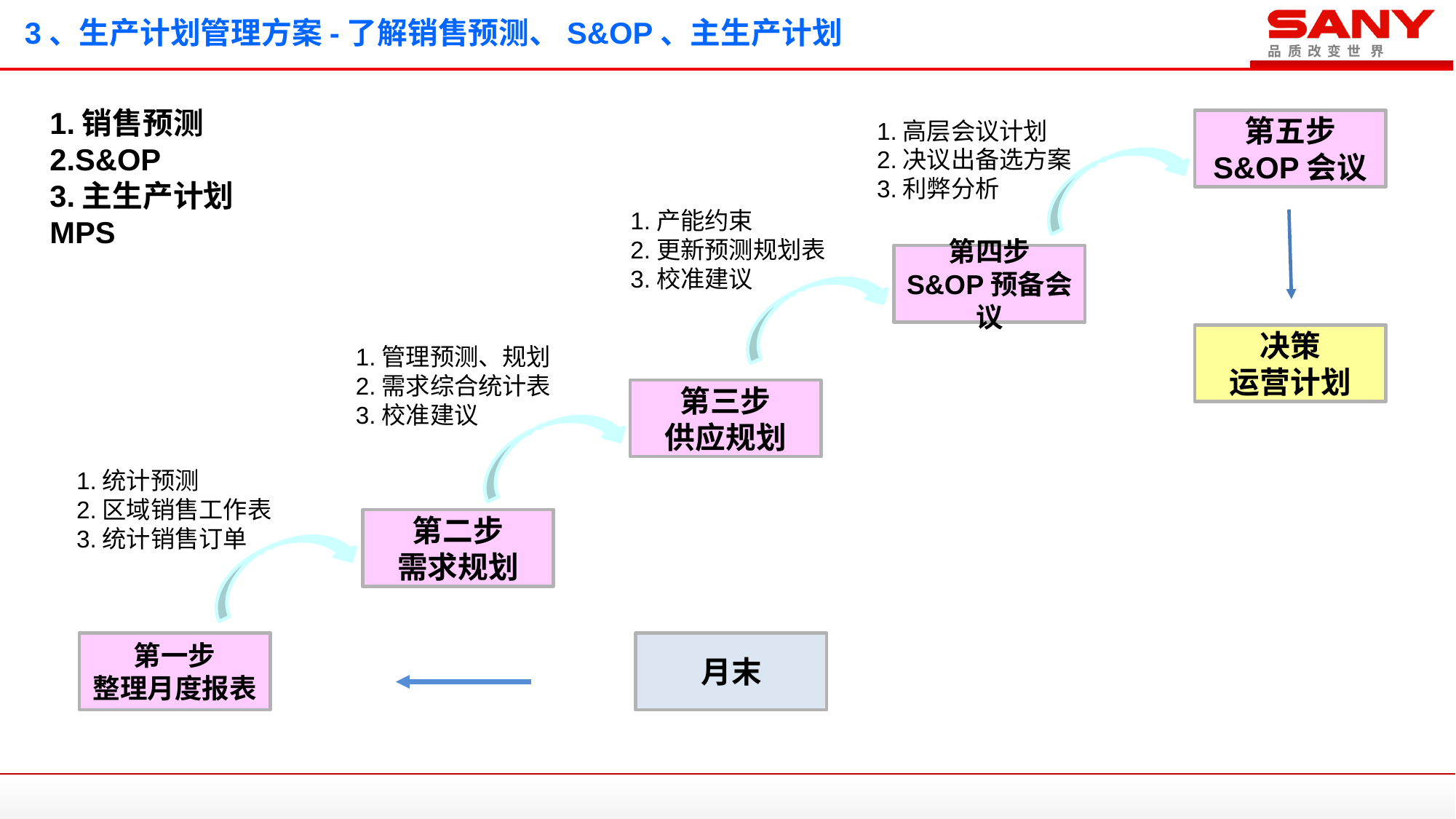

# 3、生产计划管理方案-了解销售预测、S&OP、主生产计划
1.销售预测
2.S&OP
3.主生产计划MPS

1.高层会议计划
2.决议出备选方案
3.利弊分析
第五步
S&OP会议

1.产能约束
2.更新预测规划表
3.校准建议
第四步
S&OP预备会议

决策
运营计划
1.管理预测、规划
2.需求综合统计表
3.校准建议
第三步
供应规划

1.统计预测
2.区域销售工作表
3.统计销售订单
第二步
需求规划

第一步
整理月度报表
月末